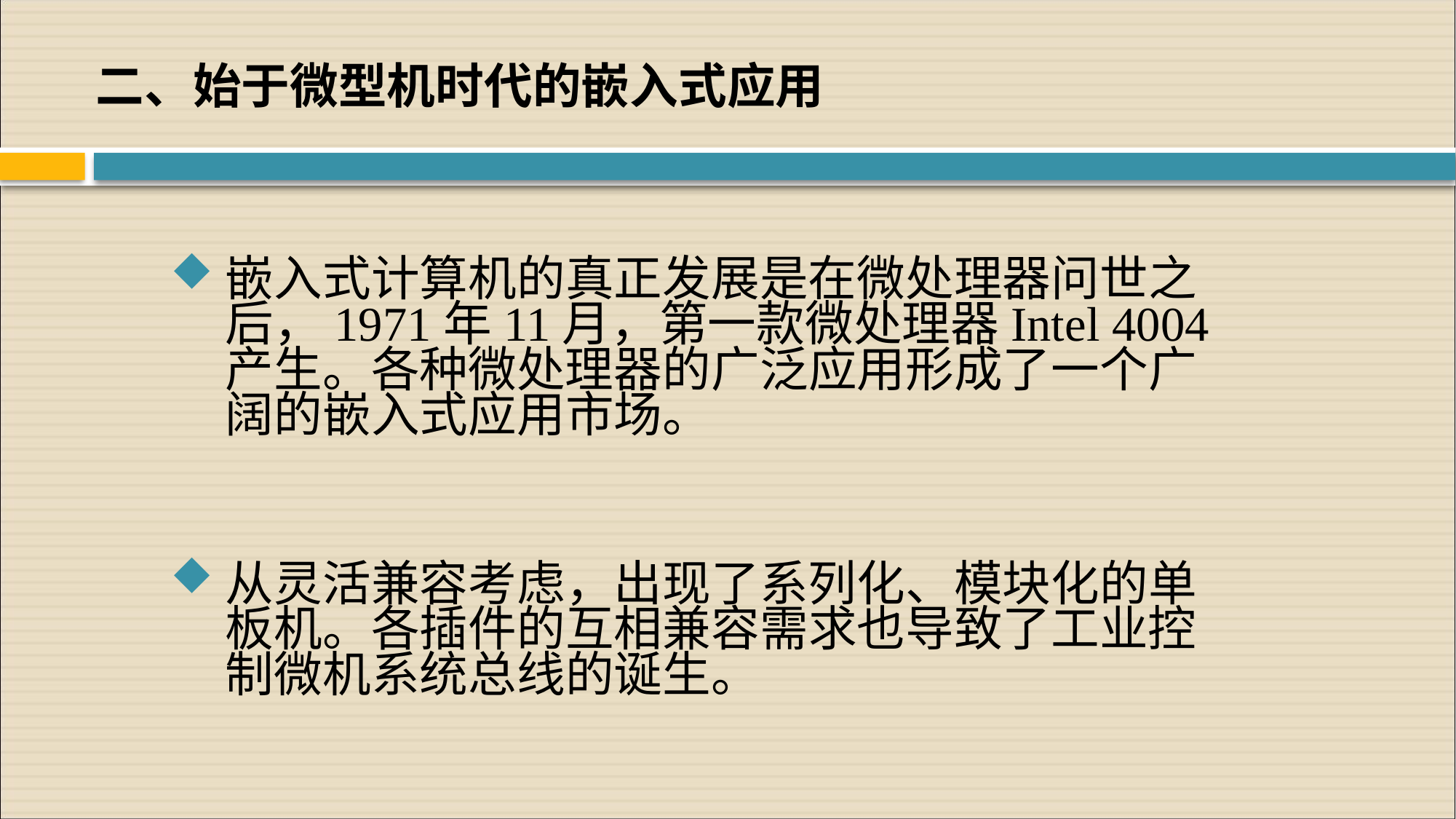

# 二、始于微型机时代的嵌入式应用
嵌入式计算机的真正发展是在微处理器问世之后，1971年11月，第一款微处理器Intel 4004产生。各种微处理器的广泛应用形成了一个广阔的嵌入式应用市场。

从灵活兼容考虑，出现了系列化、模块化的单板机。各插件的互相兼容需求也导致了工业控制微机系统总线的诞生。